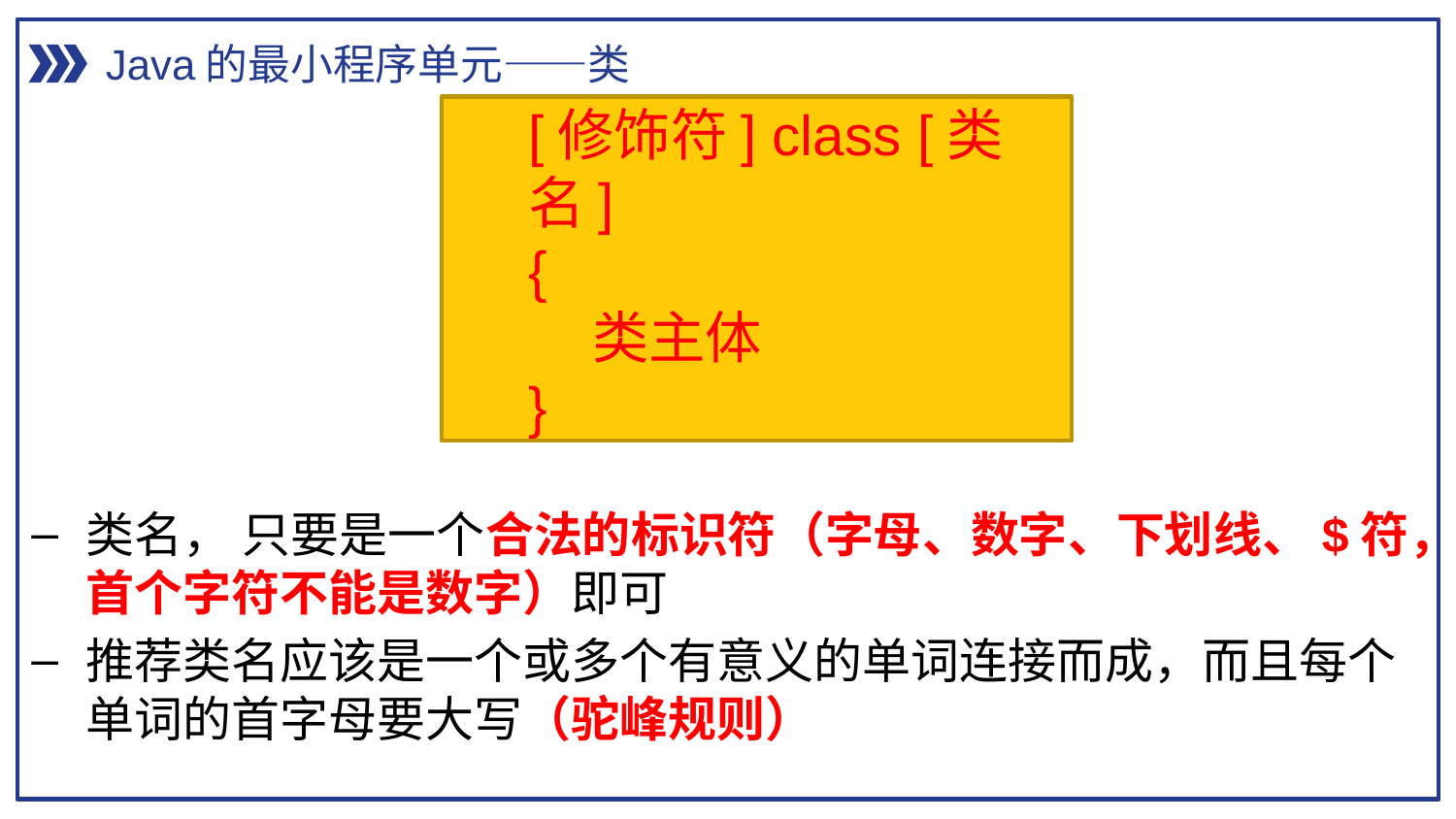

Java的最小程序单元——类

[修饰符] class [类名]
{
    类主体
}

类名， 只要是一个合法的标识符（字母、数字、下划线、$符，首个字符不能是数字）即可
推荐类名应该是一个或多个有意义的单词连接而成，而且每个单词的首字母要大写（驼峰规则）